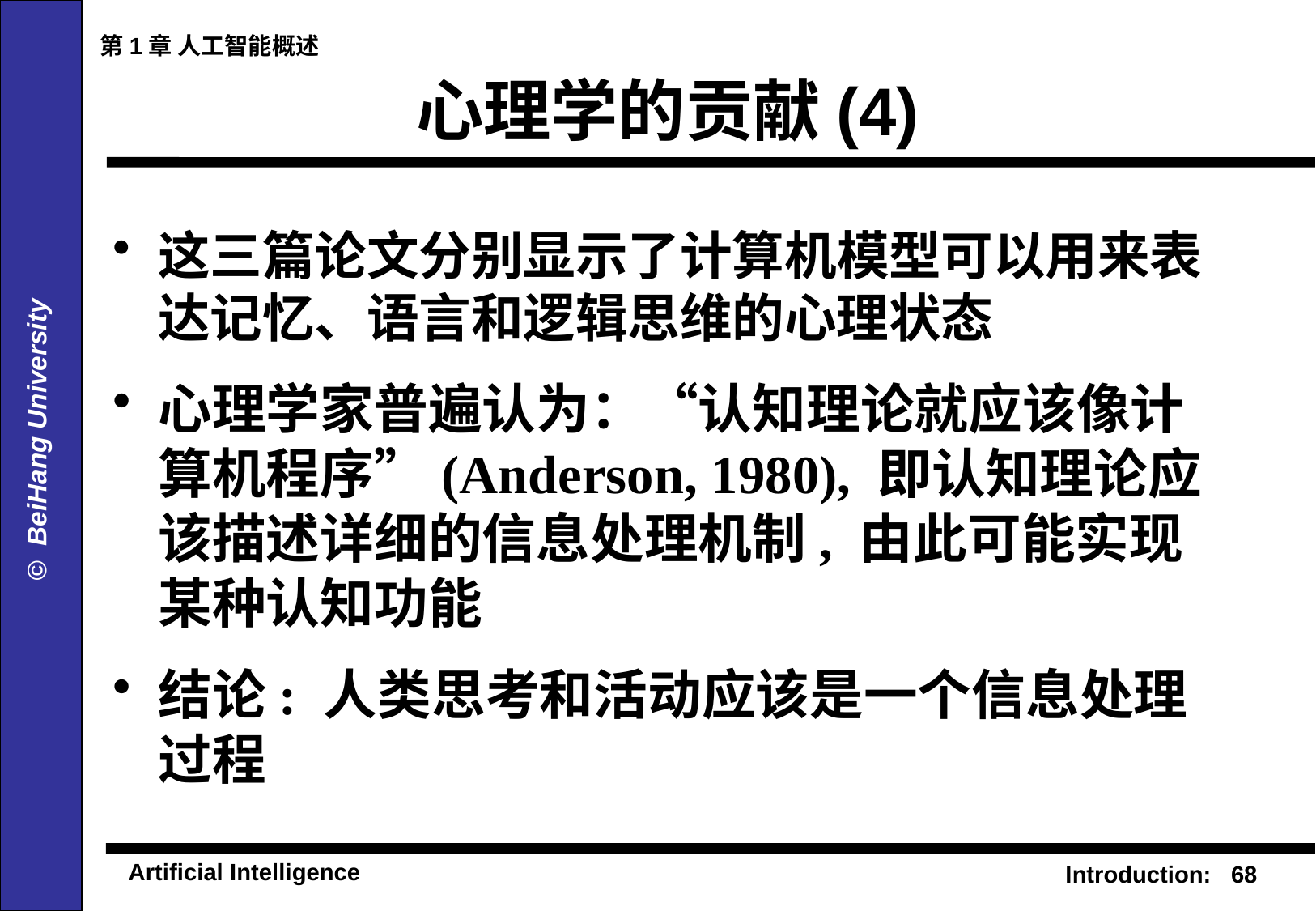

第1章 人工智能概述
# 心理学的贡献(4)
这三篇论文分别显示了计算机模型可以用来表达记忆、语言和逻辑思维的心理状态
心理学家普遍认为：“认知理论就应该像计算机程序”(Anderson, 1980), 即认知理论应该描述详细的信息处理机制, 由此可能实现某种认知功能
结论: 人类思考和活动应该是一个信息处理过程